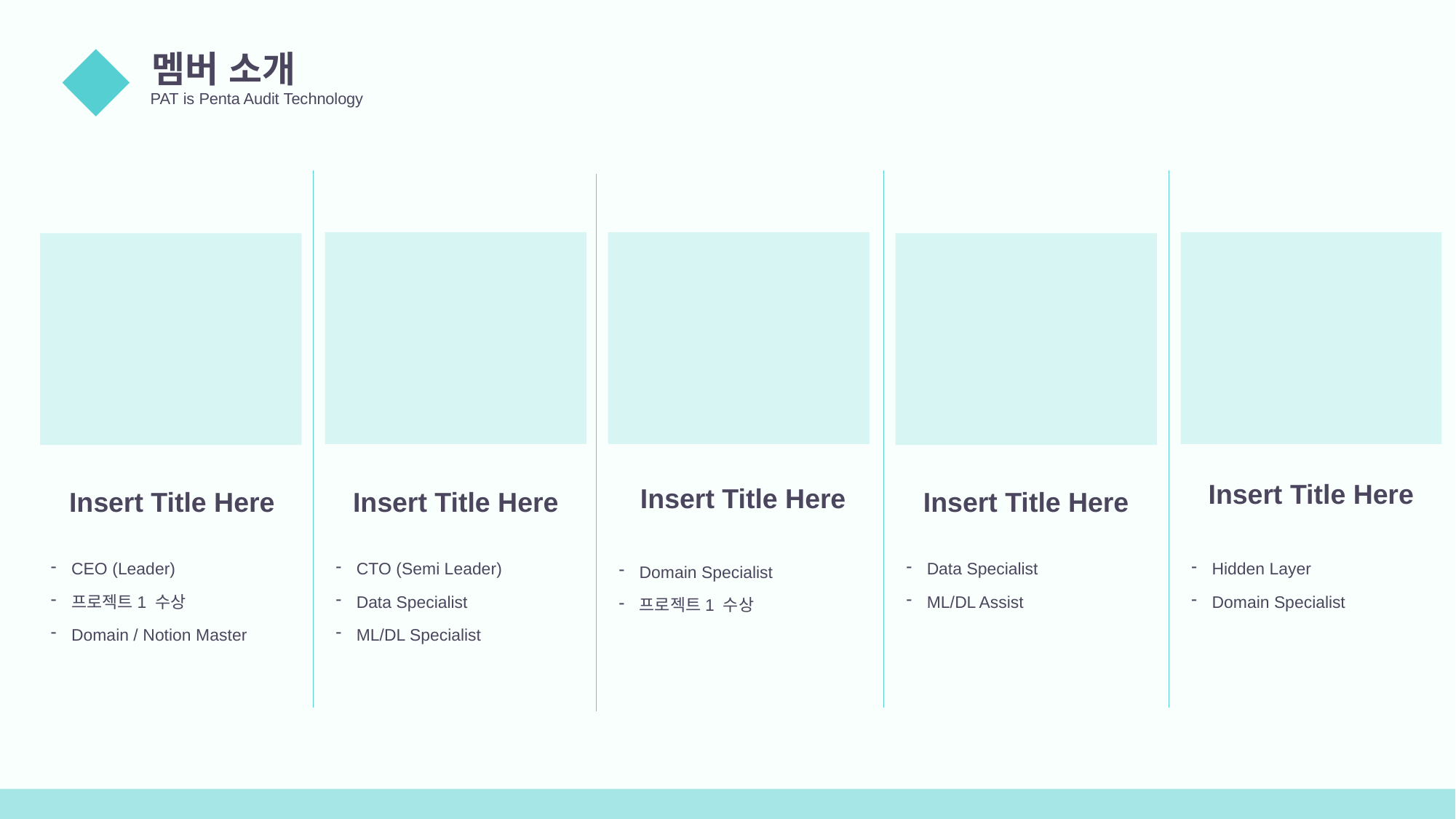

멤버 소개
PAT is Penta Audit Technology

01

Insert Title Here
CTO (Semi Leader)
Data Specialist
ML/DL Specialist

Insert Title Here
Domain Specialist
프로젝트1 수상

Insert Title Here
Hidden Layer
Domain Specialist

Insert Title Here
CEO (Leader)
프로젝트1 수상
Domain / Notion Master

Insert Title Here
Data Specialist
ML/DL Assist